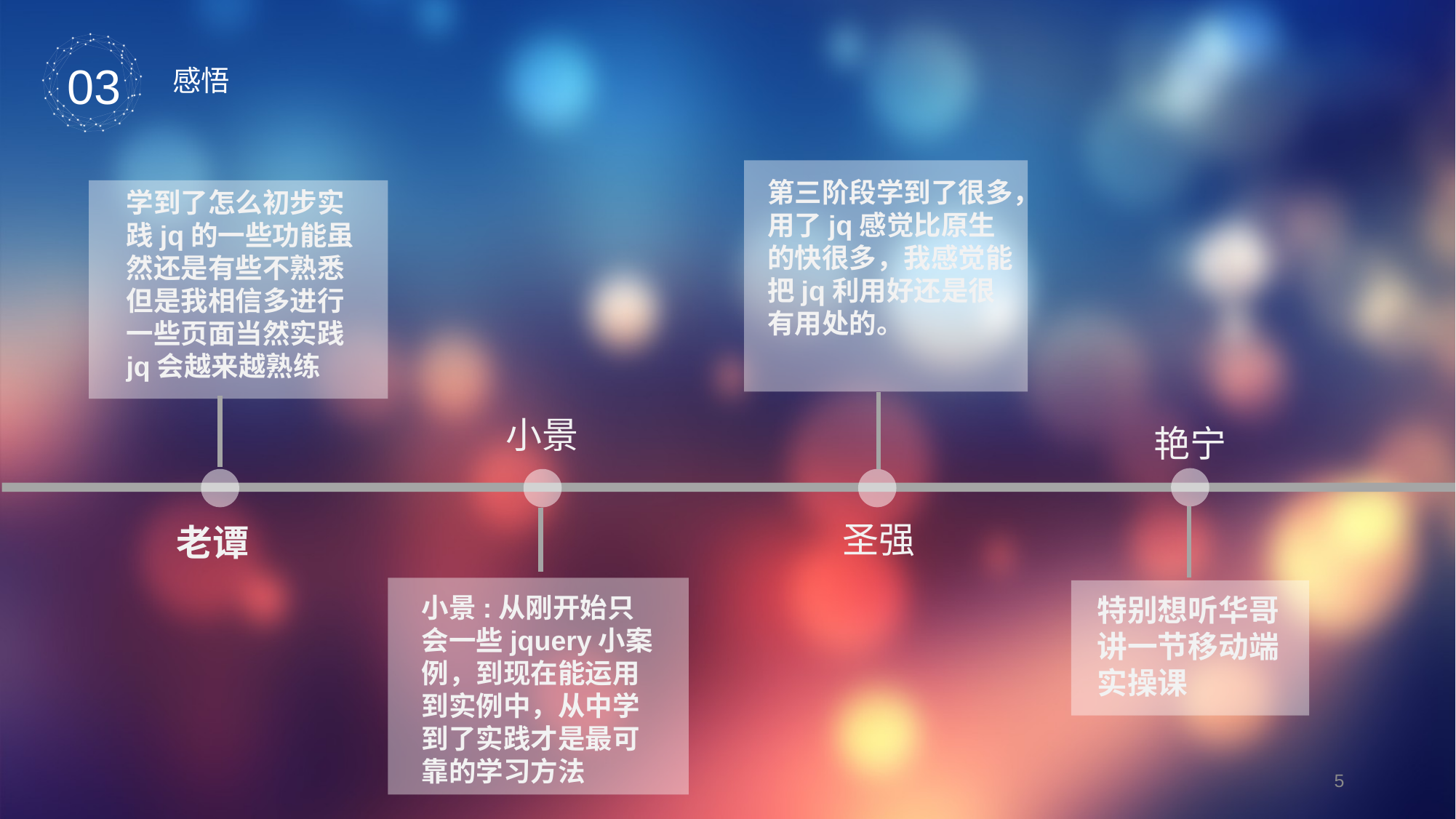

03
感悟

第三阶段学到了很多，用了jq感觉比原生的快很多，我感觉能把jq利用好还是很有用处的。

学到了怎么初步实践jq的一些功能虽然还是有些不熟悉 但是我相信多进行一些页面当然实践jq会越来越熟练

小景
艳宁

特别想听华哥讲一节移动端实操课

小景:从刚开始只会一些jquery小案例，到现在能运用到实例中，从中学到了实践才是最可靠的学习方法
圣强
老谭
5